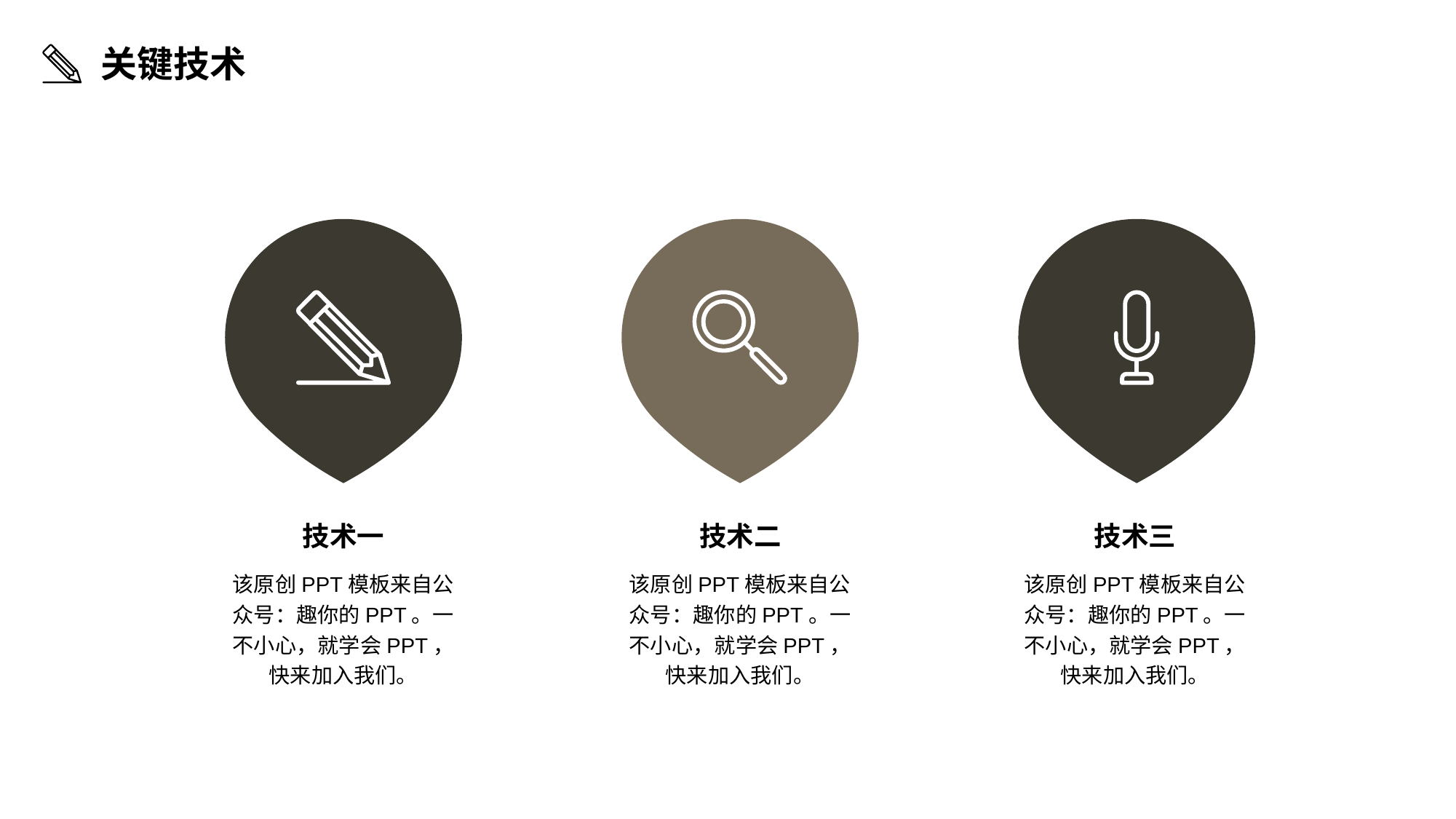

关键技术

技术一
技术二
技术三
该原创PPT模板来自公众号：趣你的PPT。一不小心，就学会PPT，快来加入我们。
该原创PPT模板来自公众号：趣你的PPT。一不小心，就学会PPT，快来加入我们。
该原创PPT模板来自公众号：趣你的PPT。一不小心，就学会PPT，快来加入我们。